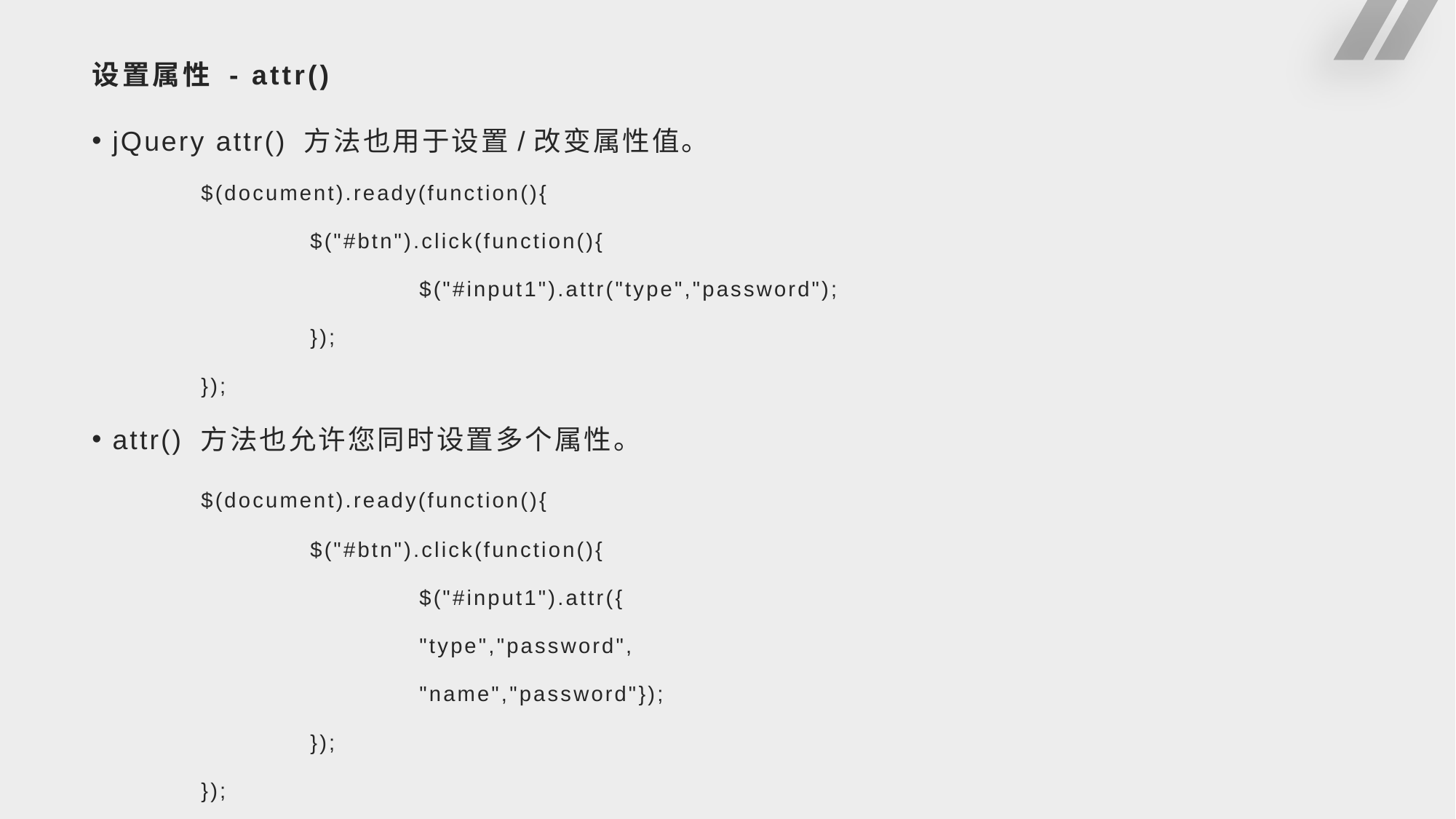

# 设置属性 - attr()
jQuery attr() 方法也用于设置/改变属性值。
	$(document).ready(function(){
		$("#btn").click(function(){
			$("#input1").attr("type","password");
		});
	});
attr() 方法也允许您同时设置多个属性。
	$(document).ready(function(){
		$("#btn").click(function(){
			$("#input1").attr({
			"type","password",
			"name","password"});
		});
	});